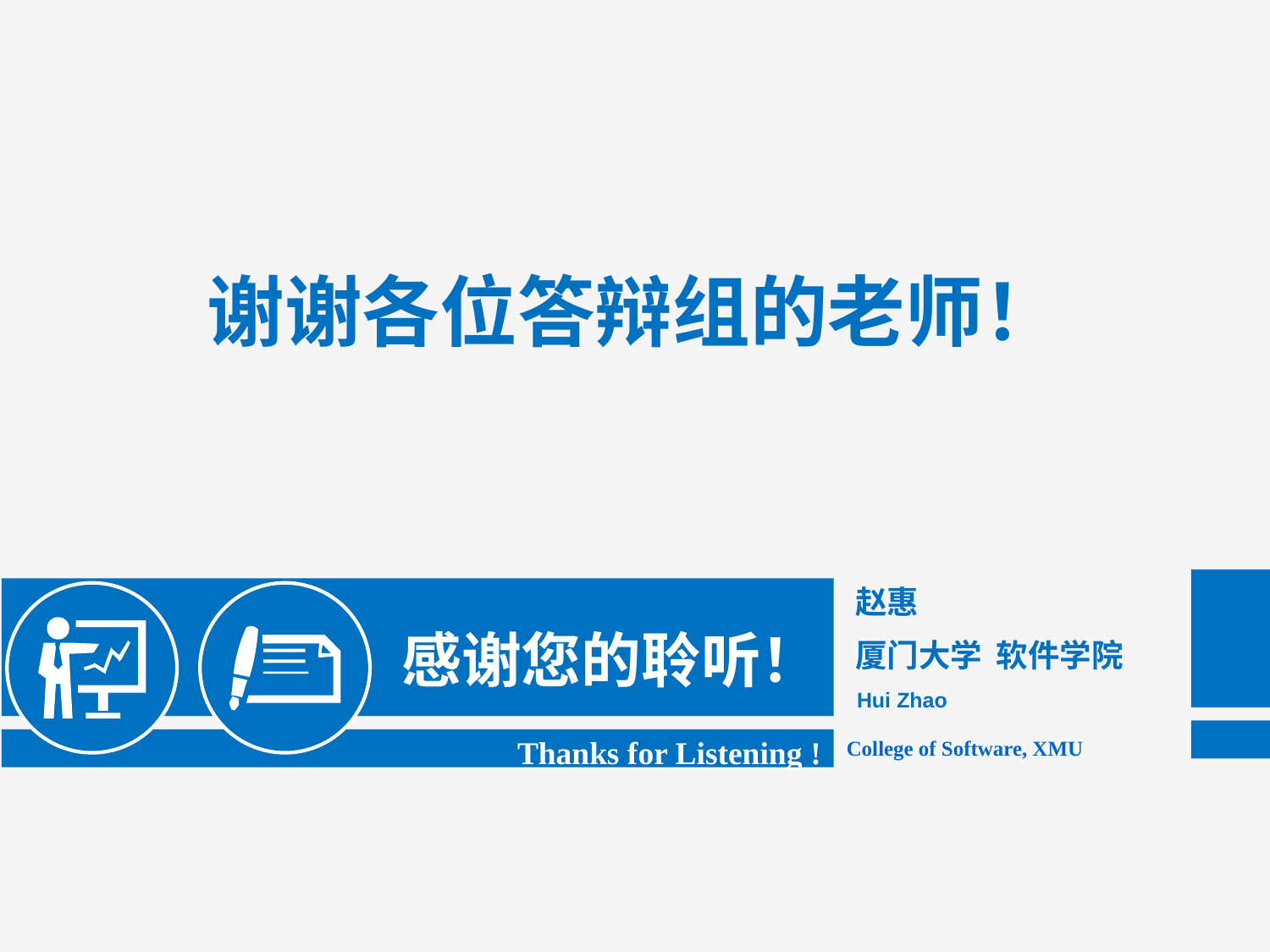

谢谢各位答辩组的老师！

赵惠

感谢您的聆听！
Thanks for Listening !

厦门大学  软件学院
Hui Zhao
 College of Software, XMU